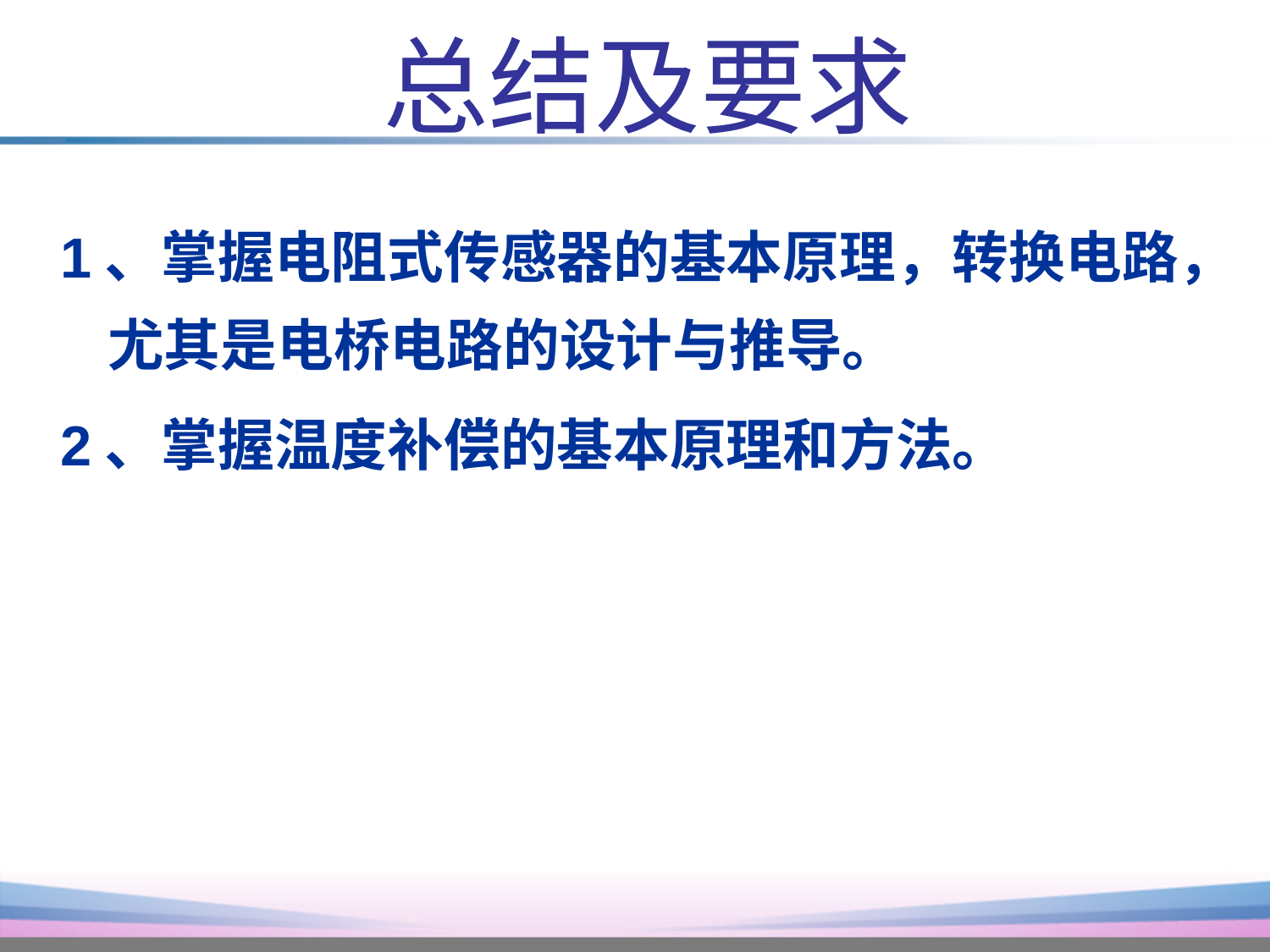

# 总结及要求
1、掌握电阻式传感器的基本原理，转换电路，尤其是电桥电路的设计与推导。
2、掌握温度补偿的基本原理和方法。